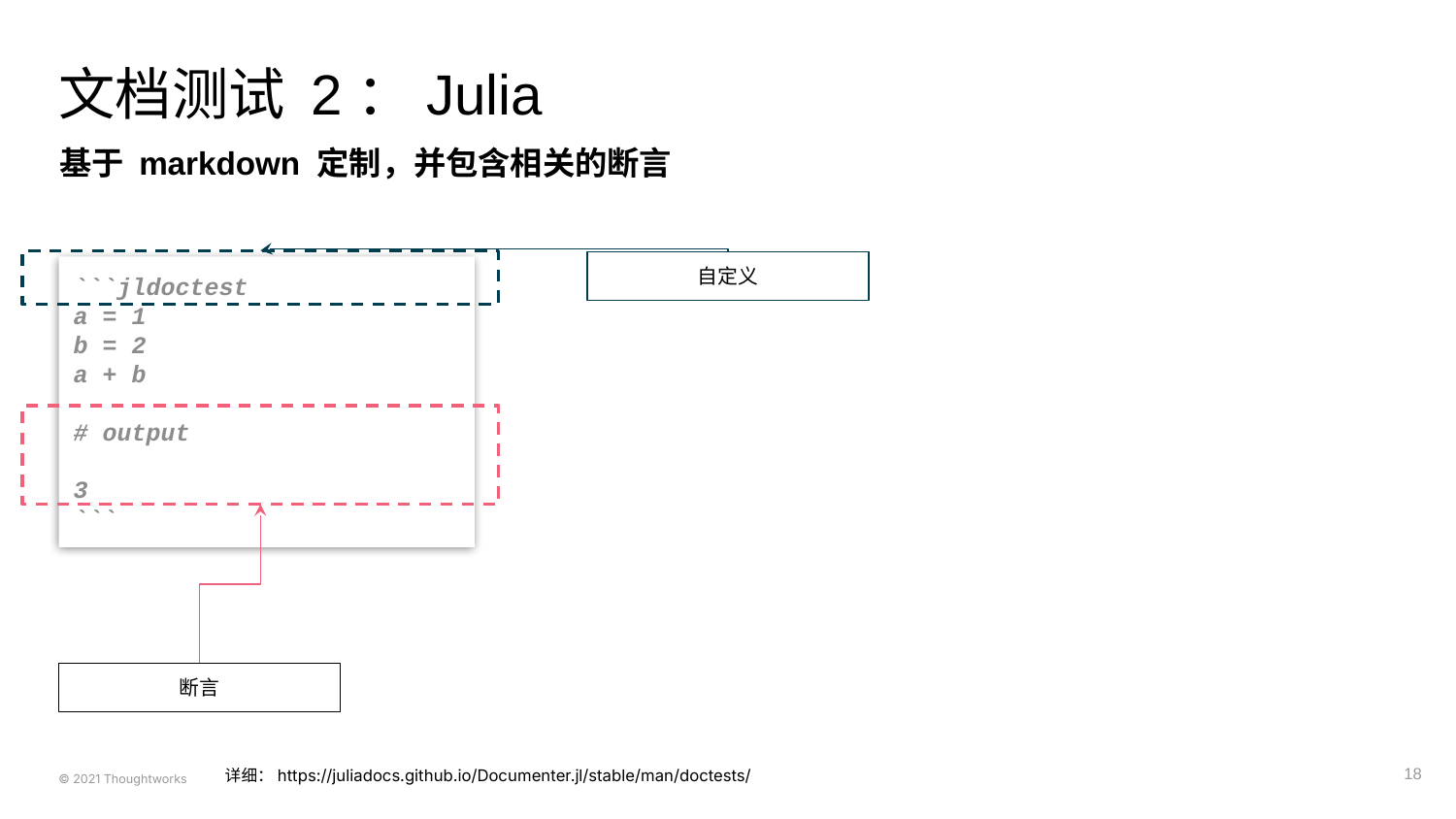

# 文档测试 2：Julia
基于 markdown 定制，并包含相关的断言

自定义
```jldoctest
a = 1
b = 2
a + b

# output

3
```

断言
18
详细：https://juliadocs.github.io/Documenter.jl/stable/man/doctests/